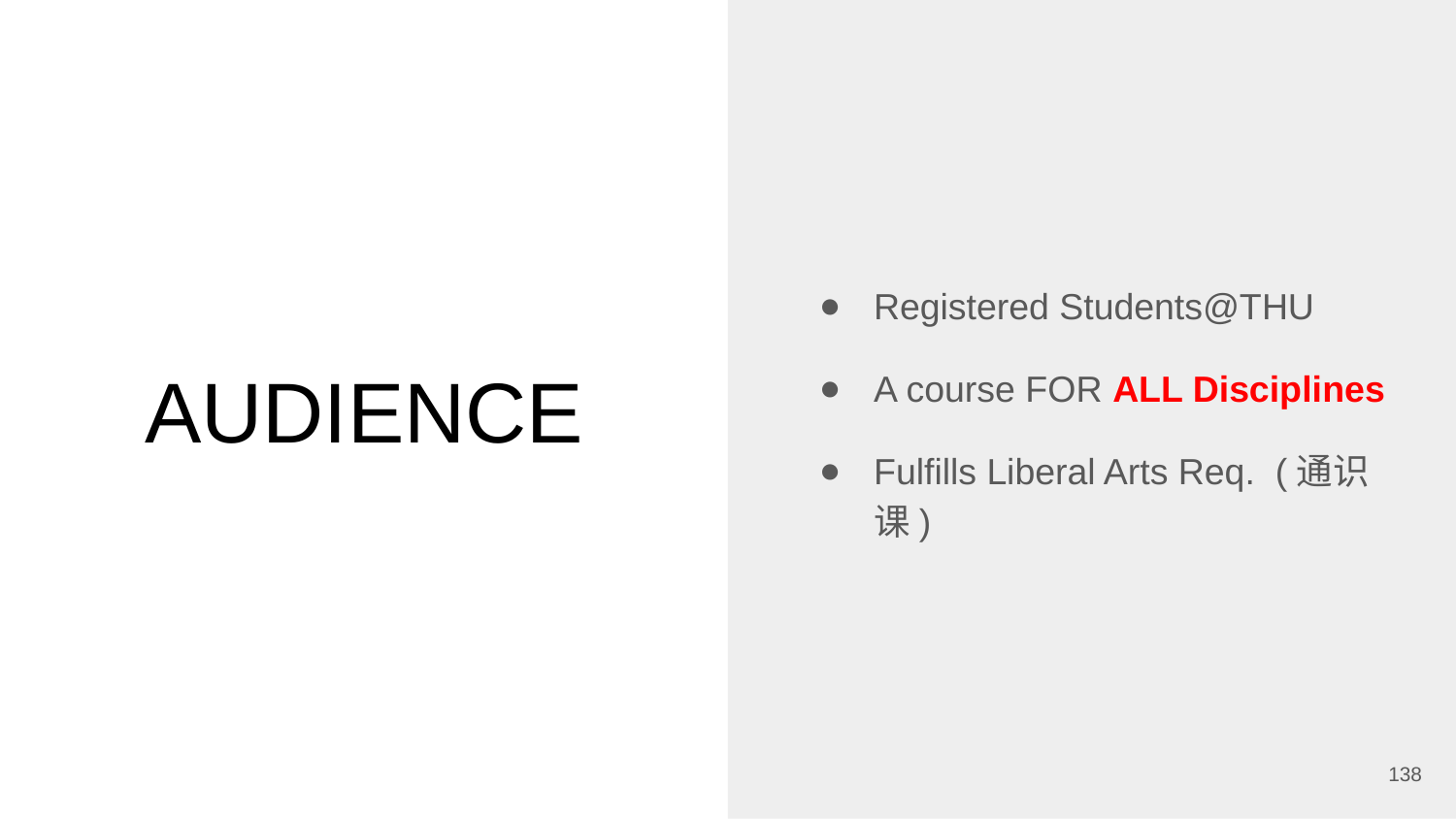

Registered Students@THU
A course FOR ALL Disciplines
Fulfills Liberal Arts Req.  (通识课)
# AUDIENCE
138